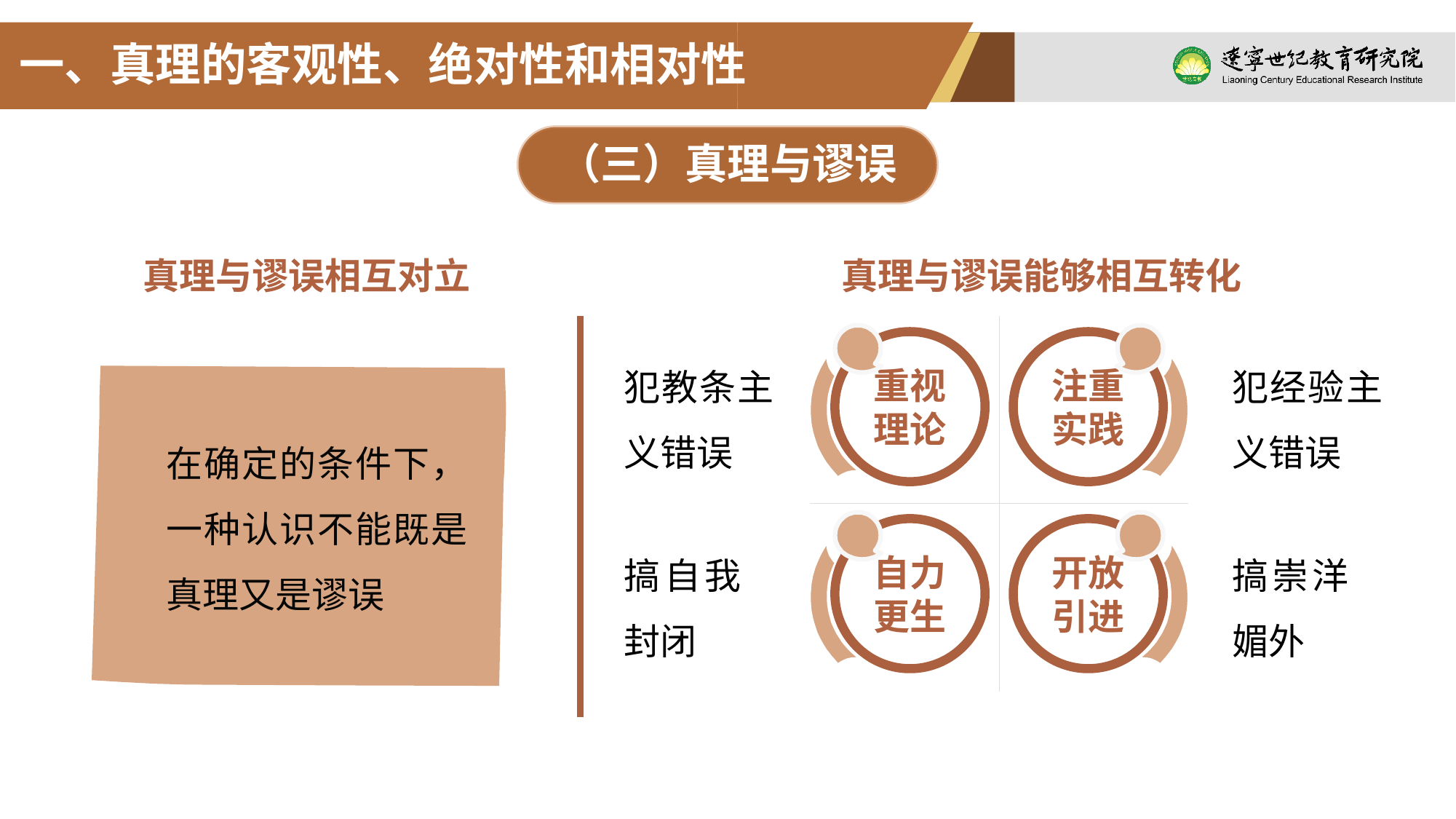

一、真理的客观性、绝对性和相对性
（三）真理与谬误
真理与谬误相互对立
真理与谬误能够相互转化

重视理论
注重实践

自力更生
开放引进

犯教条主义错误
犯经验主义错误

在确定的条件下，一种认识不能既是真理又是谬误
搞自我封闭
搞崇洋媚外